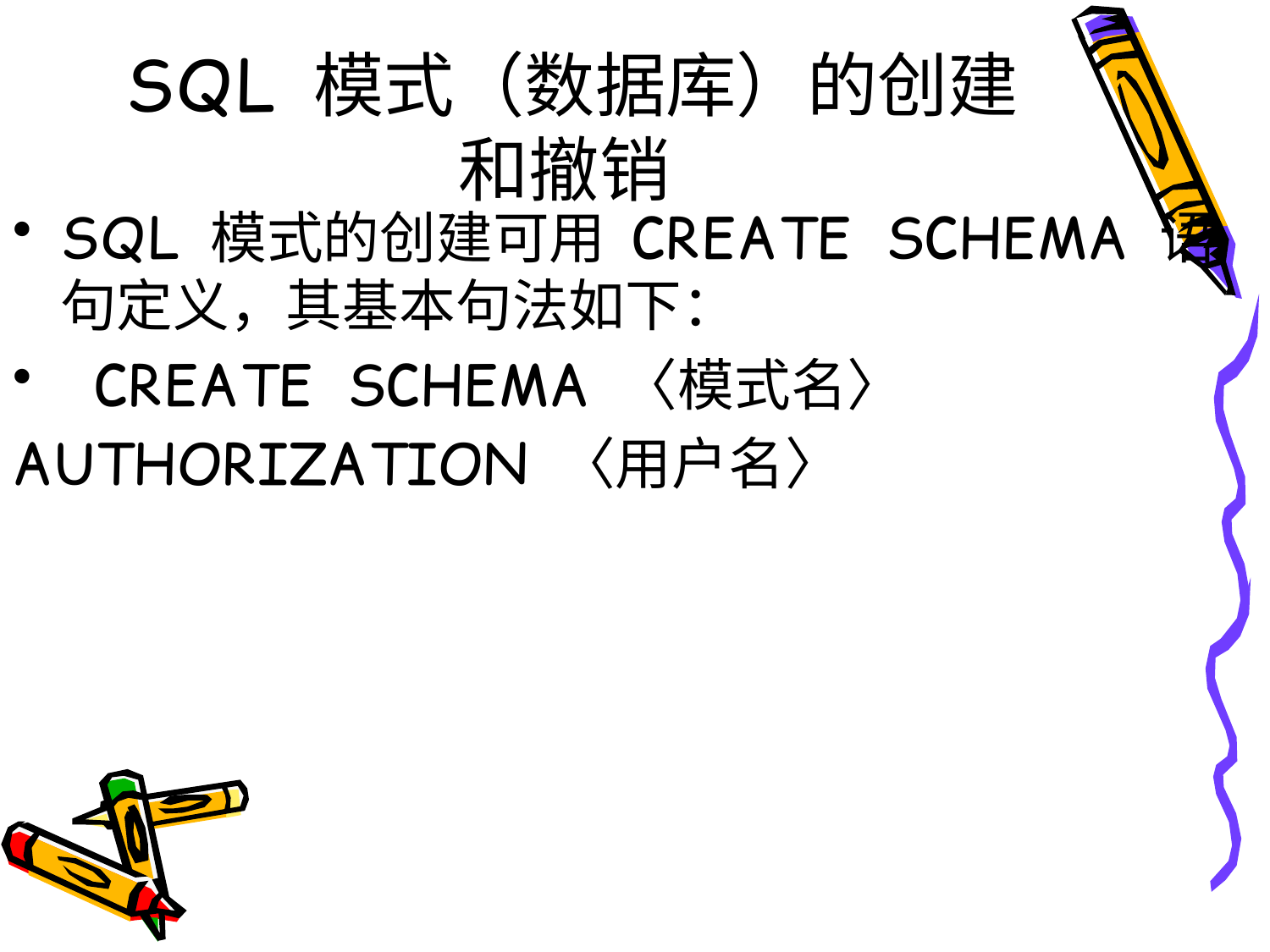

# SQL 模式（数据库）的创建和撤销
SQL 模式的创建可用 CREATE  SCHEMA 语句定义，其基本句法如下：
  CREATE  SCHEMA 〈模式名〉
AUTHORIZATION 〈用户名〉